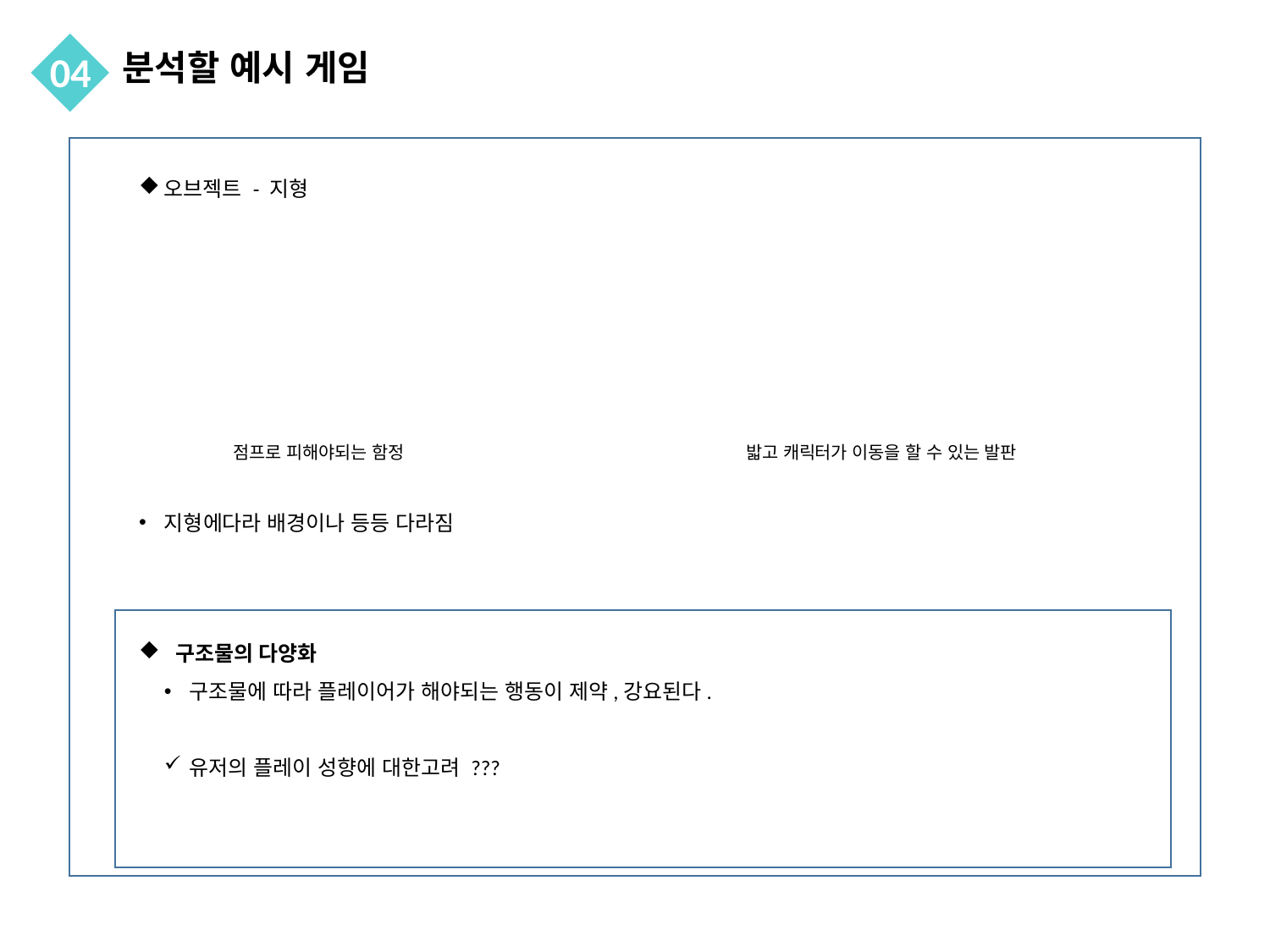

분석할 예시 게임
04
오브젝트 - 지형
점프로 피해야되는 함정
밟고 캐릭터가 이동을 할 수 있는 발판
지형에다라 배경이나 등등 다라짐

구조물의 다양화
구조물에 따라 플레이어가 해야되는 행동이 제약,강요된다.

유저의 플레이 성향에 대한고려 ???